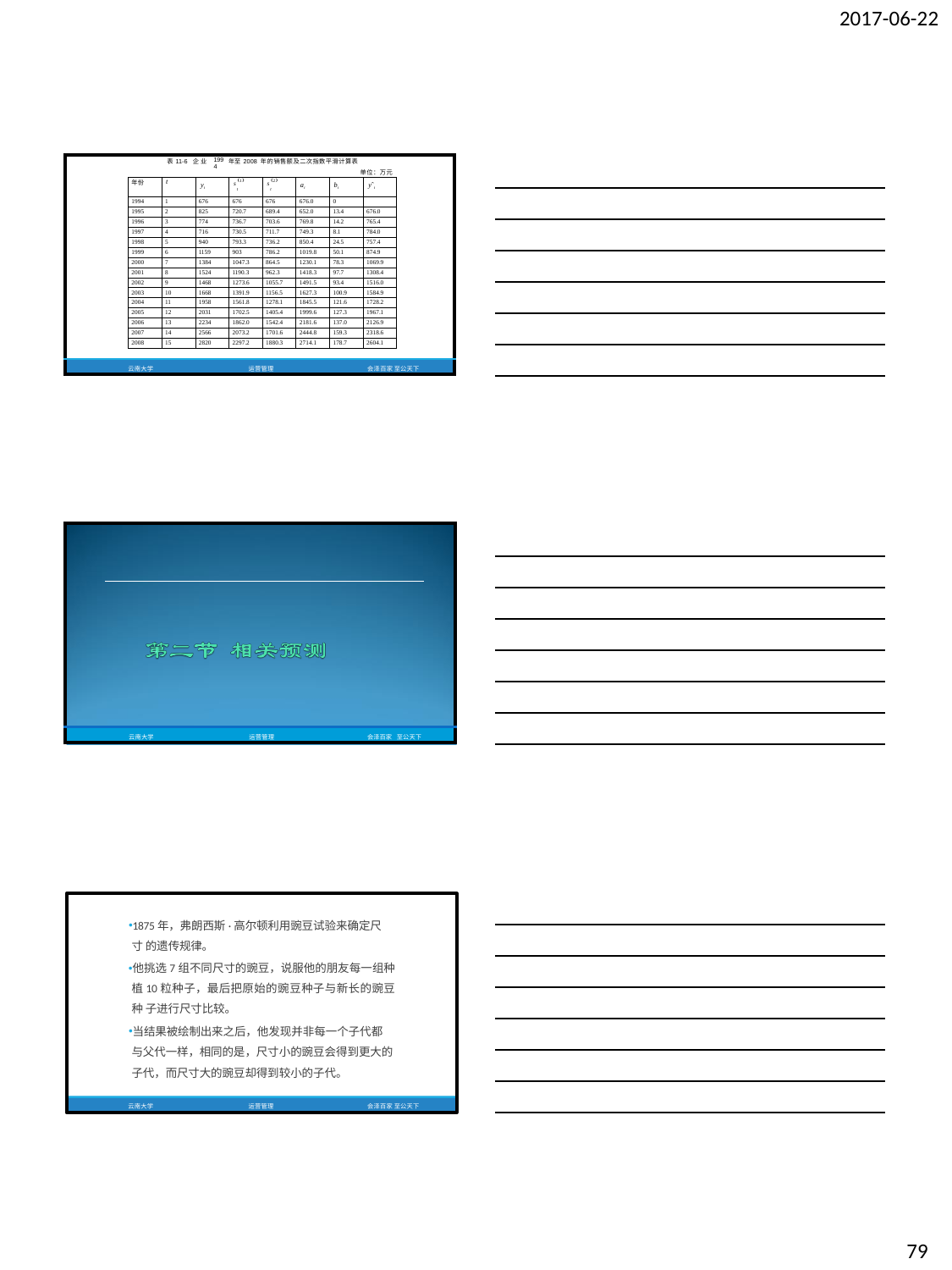

2017-06-22
| 表 | 11-6 企 业 | 1994 | 年至 | 2008 年的销售额及二次指数平滑计算表 单位：万元 |  |
| --- | --- | --- | --- | --- | --- |
| 云南大学 | 运营管理 |  |  |  | 会泽百家 至公天下 |
| 年份 | t | yt | s (1) t | s (2) t | at | bt | yˆt |
| --- | --- | --- | --- | --- | --- | --- | --- |
| 1994 | 1 | 676 | 676 | 676 | 676.0 | 0 |  |
| 1995 | 2 | 825 | 720.7 | 689.4 | 652.0 | 13.4 | 676.0 |
| 1996 | 3 | 774 | 736.7 | 703.6 | 769.8 | 14.2 | 765.4 |
| 1997 | 4 | 716 | 730.5 | 711.7 | 749.3 | 8.1 | 784.0 |
| 1998 | 5 | 940 | 793.3 | 736.2 | 850.4 | 24.5 | 757.4 |
| 1999 | 6 | 1159 | 903 | 786.2 | 1019.8 | 50.1 | 874.9 |
| 2000 | 7 | 1384 | 1047.3 | 864.5 | 1230.1 | 78.3 | 1069.9 |
| 2001 | 8 | 1524 | 1190.3 | 962.3 | 1418.3 | 97.7 | 1308.4 |
| 2002 | 9 | 1468 | 1273.6 | 1055.7 | 1491.5 | 93.4 | 1516.0 |
| 2003 | 10 | 1668 | 1391.9 | 1156.5 | 1627.3 | 100.9 | 1584.9 |
| 2004 | 11 | 1958 | 1561.8 | 1278.1 | 1845.5 | 121.6 | 1728.2 |
| 2005 | 12 | 2031 | 1702.5 | 1405.4 | 1999.6 | 127.3 | 1967.1 |
| 2006 | 13 | 2234 | 1862.0 | 1542.4 | 2181.6 | 137.0 | 2126.9 |
| 2007 | 14 | 2566 | 2073.2 | 1701.6 | 2444.8 | 159.3 | 2318.6 |
| 2008 | 15 | 2820 | 2297.2 | 1880.3 | 2714.1 | 178.7 | 2604.1 |

|  |  |  |  |
| --- | --- | --- | --- |
| 云南大学 | 运营管理 | 会泽百家 | 至公天下 |

1875年，弗朗西斯·高尔顿利用豌豆试验来确定尺寸 的遗传规律。
他挑选7组不同尺寸的豌豆，说服他的朋友每一组种 植10粒种子，最后把原始的豌豆种子与新长的豌豆种 子进行尺寸比较。
当结果被绘制出来之后，他发现并非每一个子代都 与父代一样，相同的是，尺寸小的豌豆会得到更大的 子代，而尺寸大的豌豆却得到较小的子代。

云南大学
运营管理
会泽百家 至公天下

79